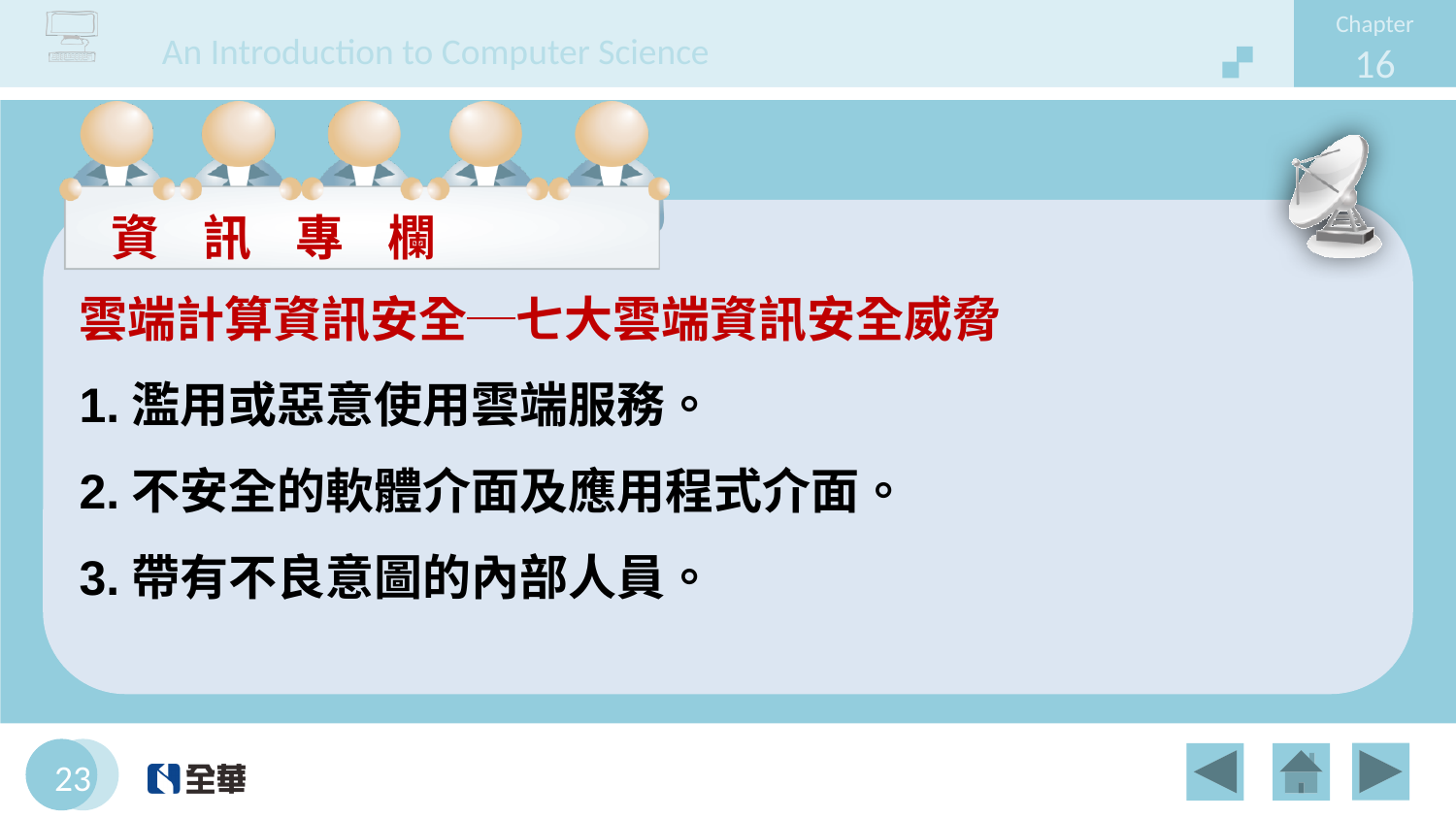

雲端計算資訊安全─七大雲端資訊安全威脅
1.濫用或惡意使用雲端服務。
2.不安全的軟體介面及應用程式介面。
3.帶有不良意圖的內部人員。